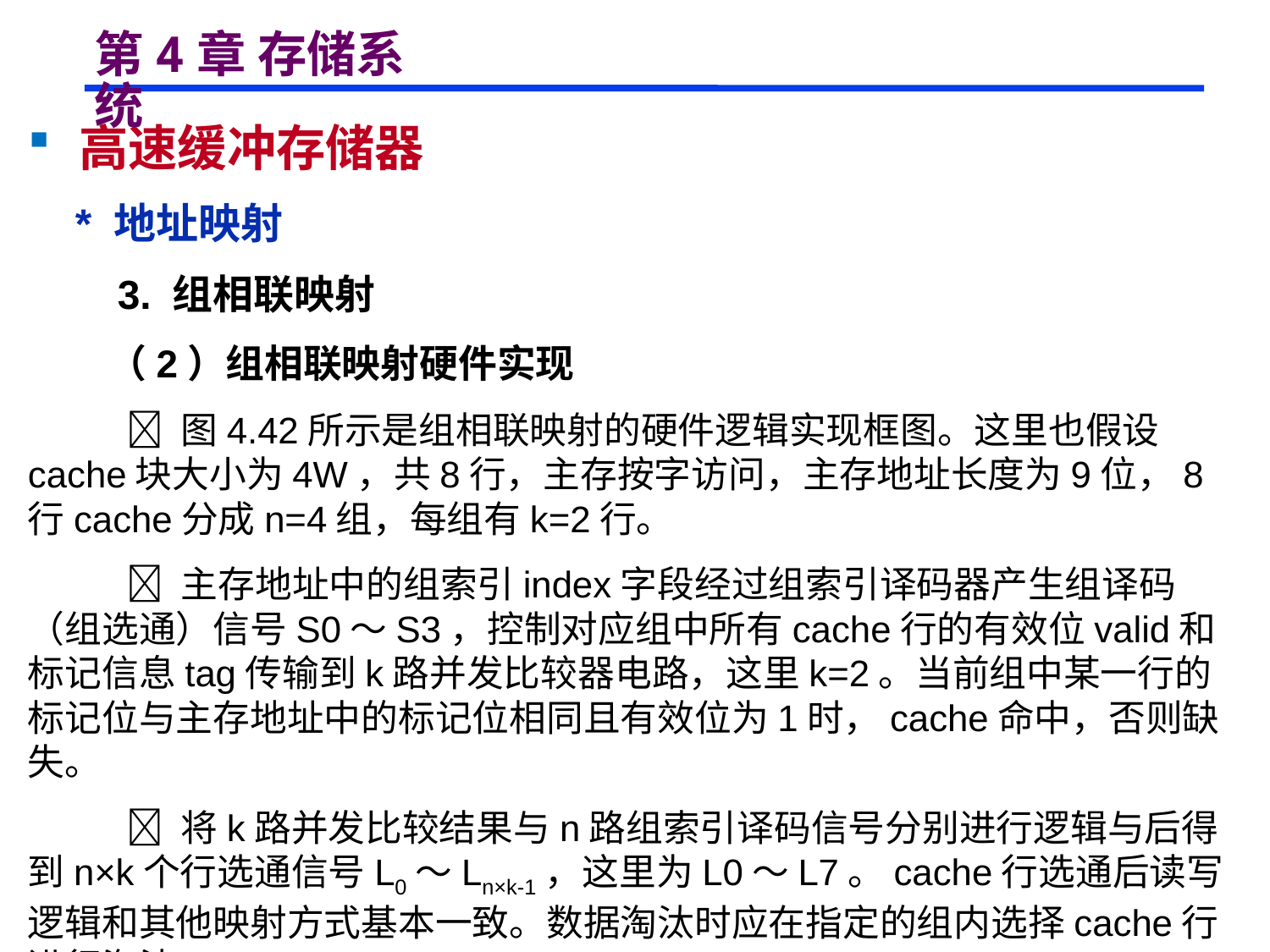

# 第4章 存储系统
 高速缓冲存储器
    * 地址映射
        3. 组相联映射
        （2）组相联映射硬件实现
            ♦ 图4.42所示是组相联映射的硬件逻辑实现框图。这里也假设cache块大小为4W，共8行，主存按字访问，主存地址长度为9位，8行cache分成n=4组，每组有k=2行。
            ♦ 主存地址中的组索引index字段经过组索引译码器产生组译码（组选通）信号S0～S3，控制对应组中所有cache行的有效位valid和标记信息tag传输到k路并发比较器电路，这里k=2。当前组中某一行的标记位与主存地址中的标记位相同且有效位为1时，cache命中，否则缺失。
            ♦ 将k路并发比较结果与n路组索引译码信号分别进行逻辑与后得到n×k个行选通信号L0～Ln×k-1，这里为L0～L7。cache行选通后读写逻辑和其他映射方式基本一致。数据淘汰时应在指定的组内选择cache行进行淘汰。